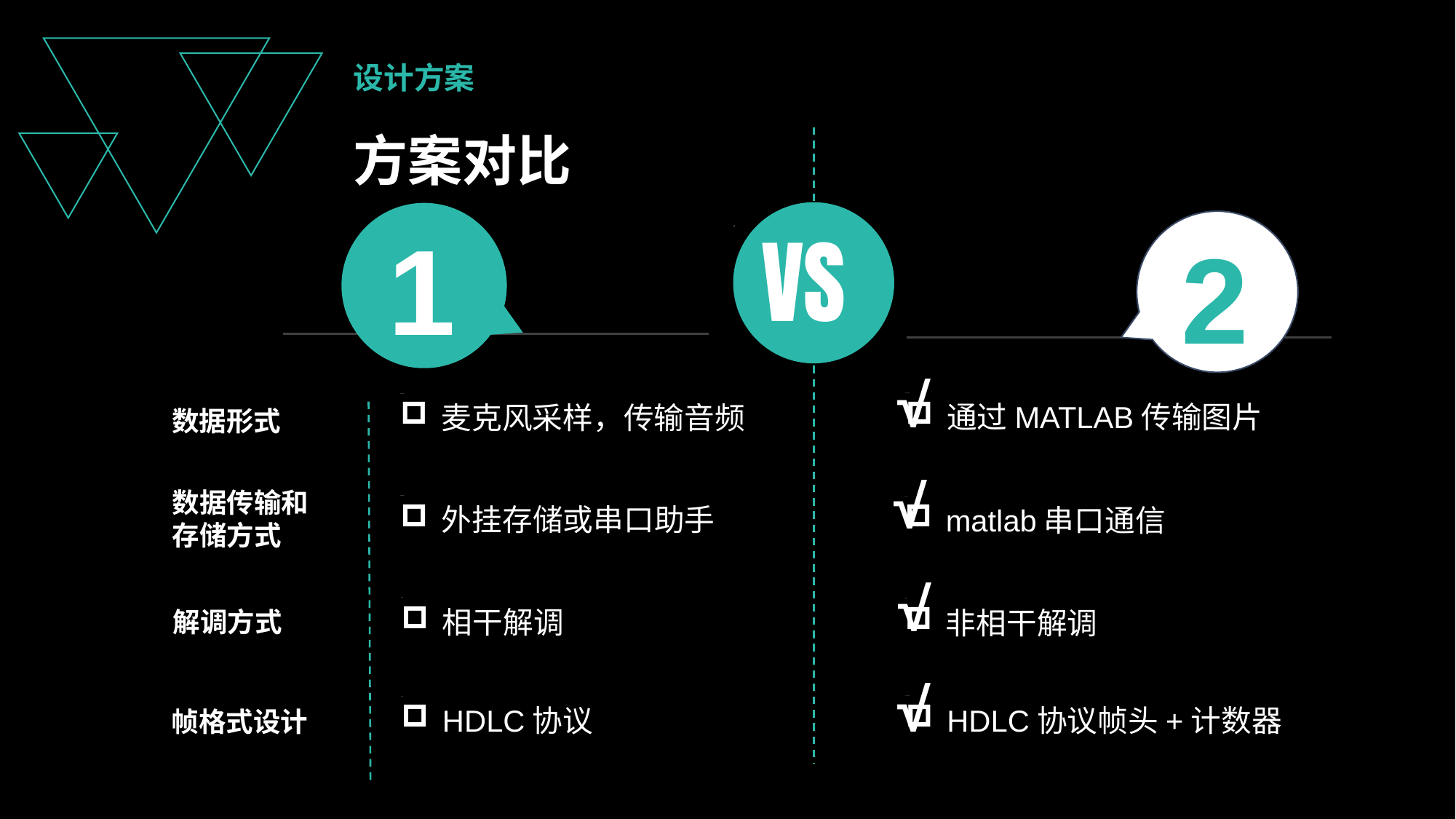

设计方案
方案对比

VS

1

2
√
√
√
√
通过MATLAB传输图片
麦克风采样，传输音频
外挂存储或串口助手
相干解调
HDLC协议
数据形式
数据传输和存储方式
解调方式
帧格式设计
matlab串口通信
非相干解调
HDLC协议帧头+计数器